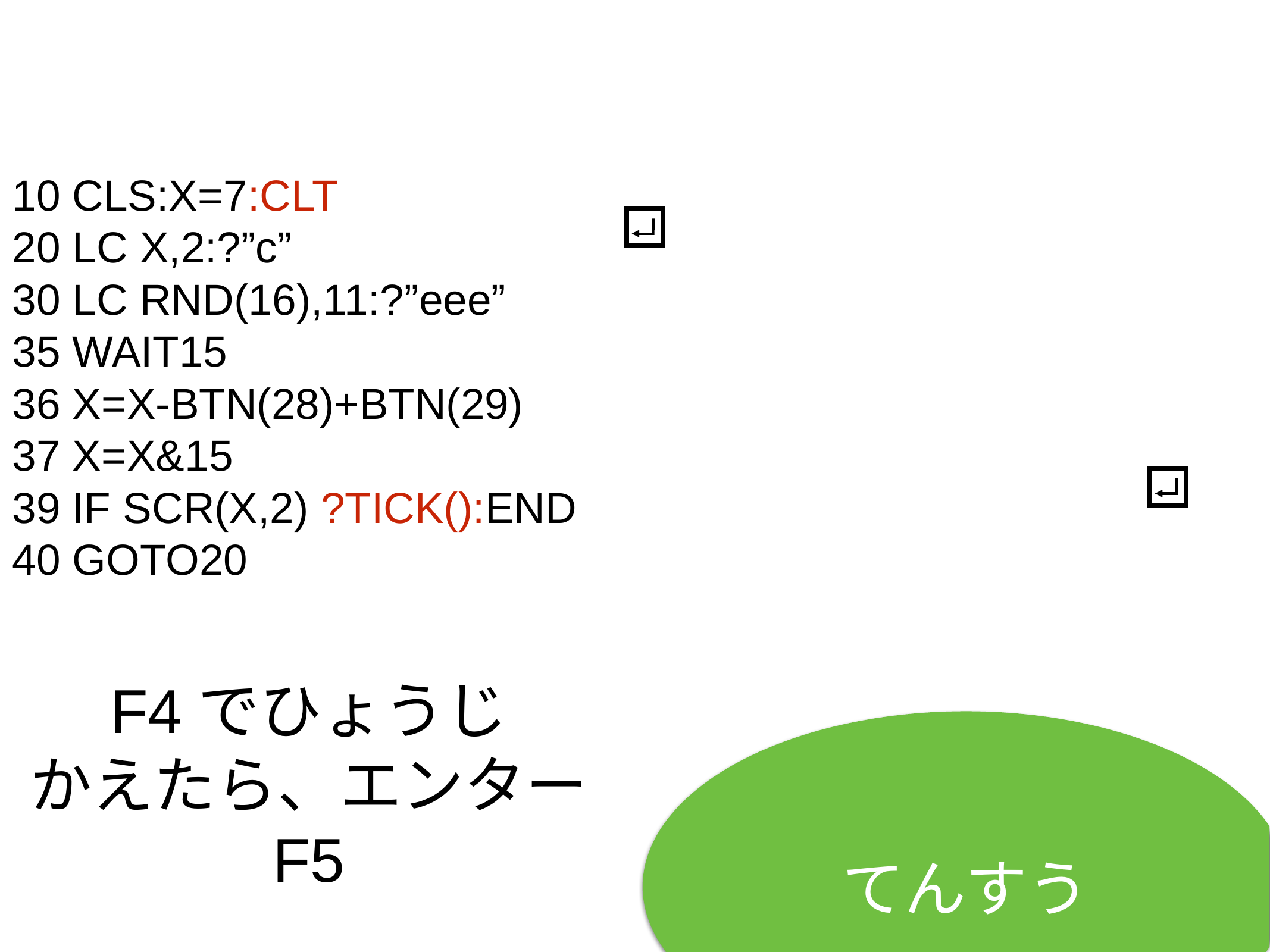

10 CLS:X=7:CLT
20 LC X,2:?”c”
30 LC RND(16),11:?”eee”
35 WAIT15
36 X=X-BTN(28)+BTN(29)
37 X=X&15
39 IF SCR(X,2) ?TICK():END
40 GOTO20

# F4でひょうじ
かえたら、エンター
F5
てんすう